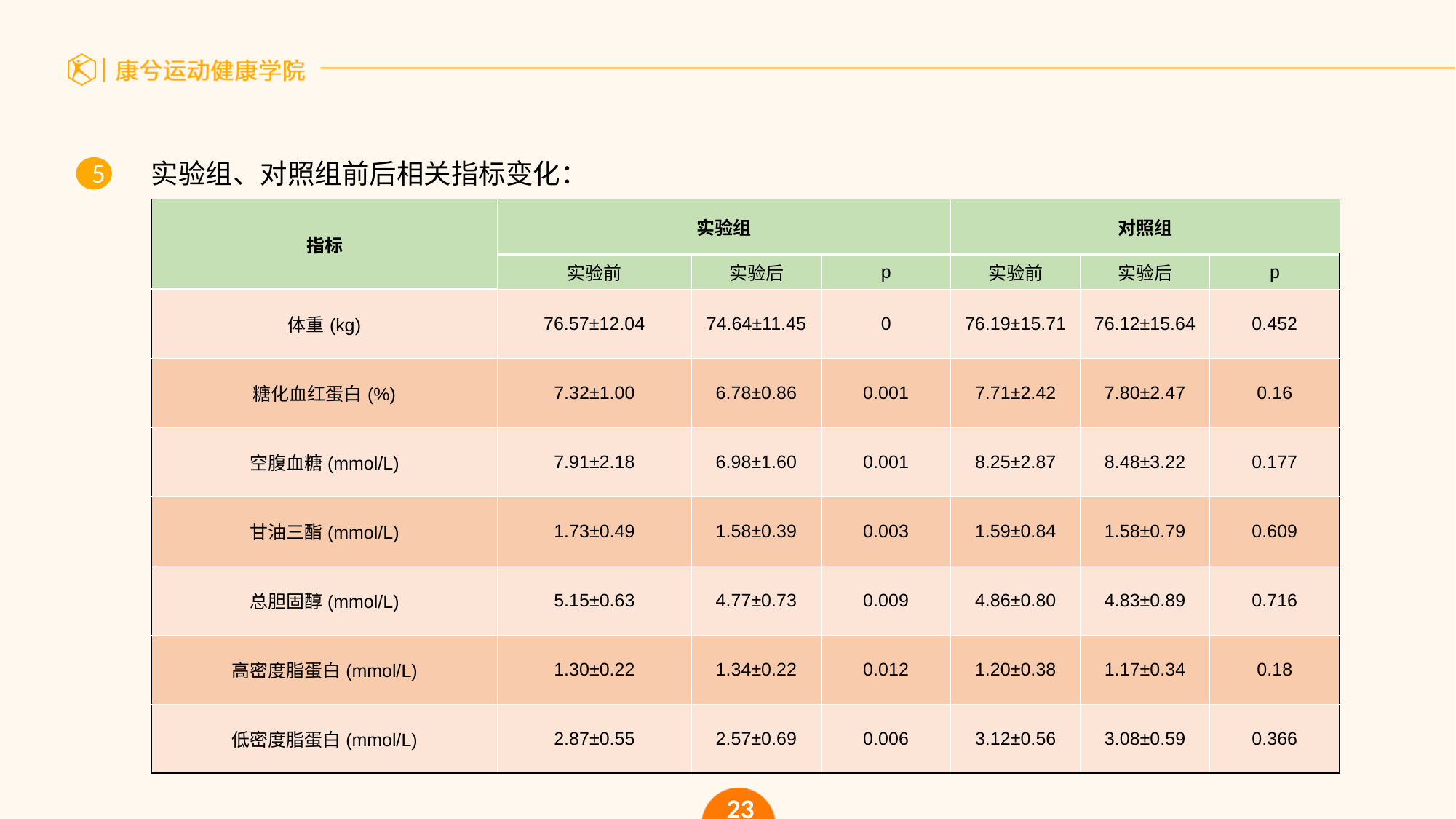

5

实验组、对照组前后相关指标变化：
| 指标 | 实验组 |  |  | 对照组 |  |  |
| --- | --- | --- | --- | --- | --- | --- |
|  | 实验前 | 实验后 | p | 实验前 | 实验后 | p |
| 体重(kg) | 76.57±12.04 | 74.64±11.45 | 0 | 76.19±15.71 | 76.12±15.64 | 0.452 |
| 糖化血红蛋白(%) | 7.32±1.00 | 6.78±0.86 | 0.001 | 7.71±2.42 | 7.80±2.47 | 0.16 |
| 空腹血糖(mmol/L) | 7.91±2.18 | 6.98±1.60 | 0.001 | 8.25±2.87 | 8.48±3.22 | 0.177 |
| 甘油三酯(mmol/L) | 1.73±0.49 | 1.58±0.39 | 0.003 | 1.59±0.84 | 1.58±0.79 | 0.609 |
| 总胆固醇(mmol/L) | 5.15±0.63 | 4.77±0.73 | 0.009 | 4.86±0.80 | 4.83±0.89 | 0.716 |
| 高密度脂蛋白(mmol/L) | 1.30±0.22 | 1.34±0.22 | 0.012 | 1.20±0.38 | 1.17±0.34 | 0.18 |
| 低密度脂蛋白(mmol/L) | 2.87±0.55 | 2.57±0.69 | 0.006 | 3.12±0.56 | 3.08±0.59 | 0.366 |
23